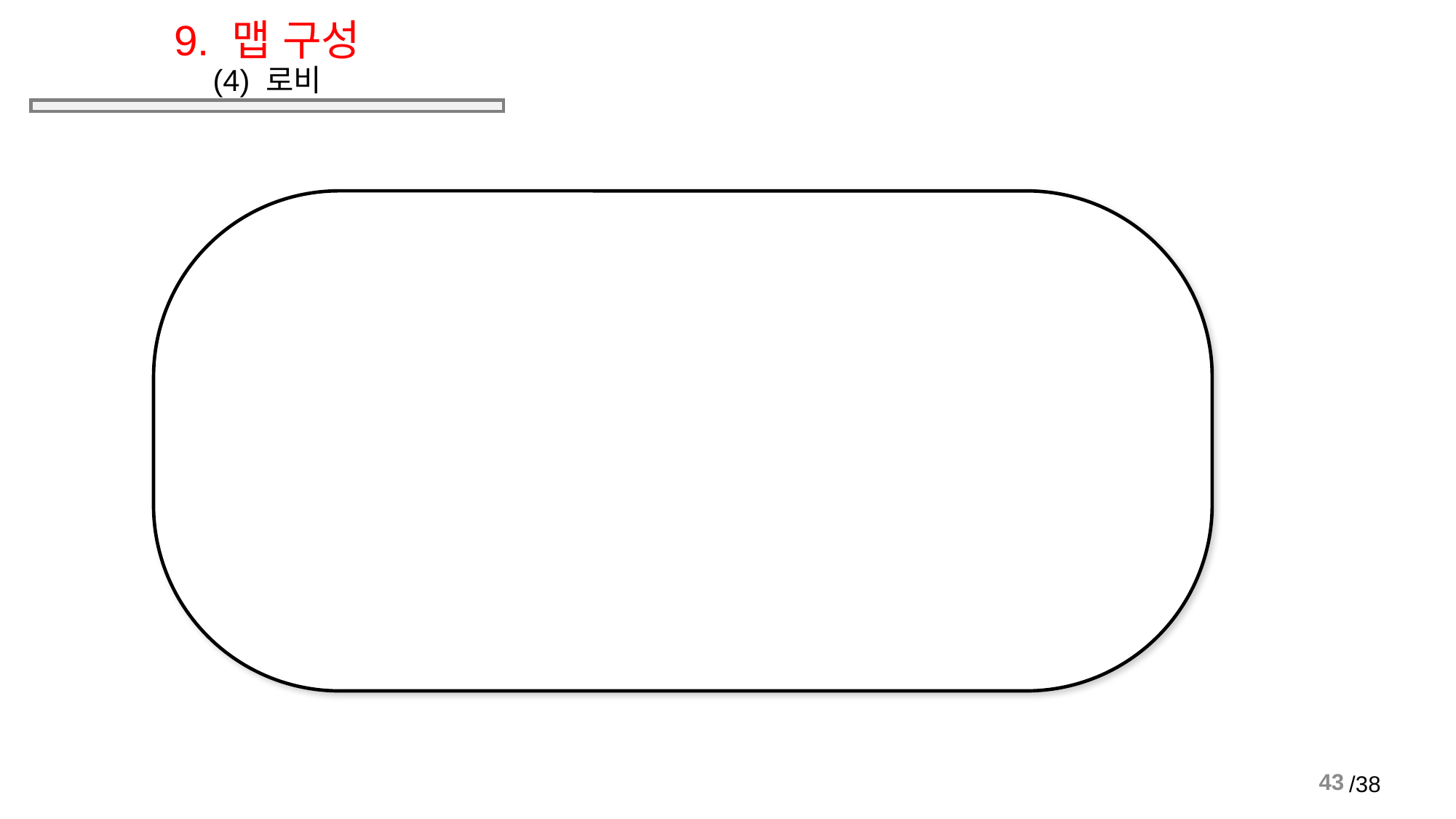

# 9. 맵 구성 (4) 로비

43